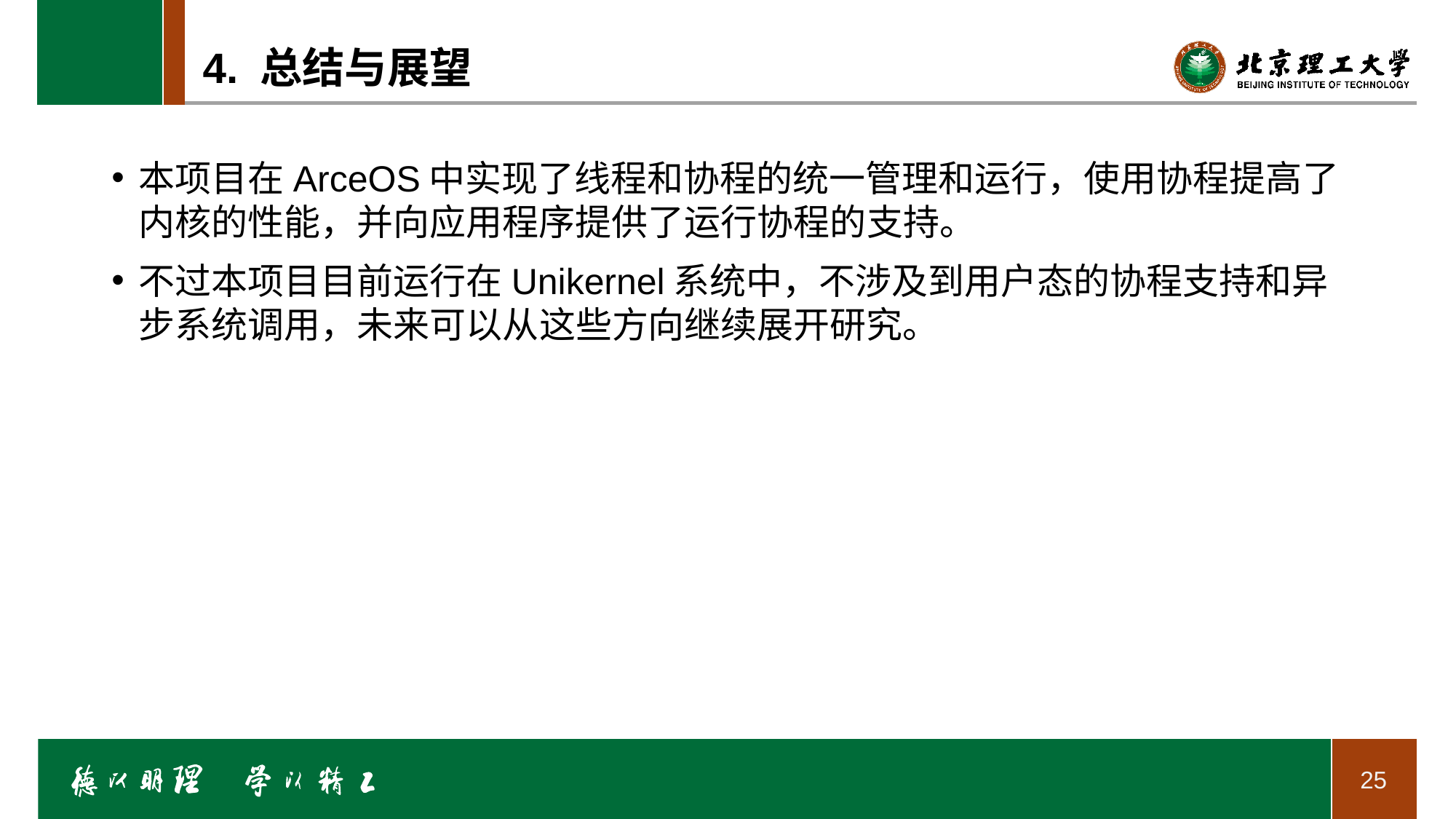

# 4. 总结与展望
本项目在ArceOS中实现了线程和协程的统一管理和运行，使用协程提高了内核的性能，并向应用程序提供了运行协程的支持。
不过本项目目前运行在Unikernel系统中，不涉及到用户态的协程支持和异步系统调用，未来可以从这些方向继续展开研究。